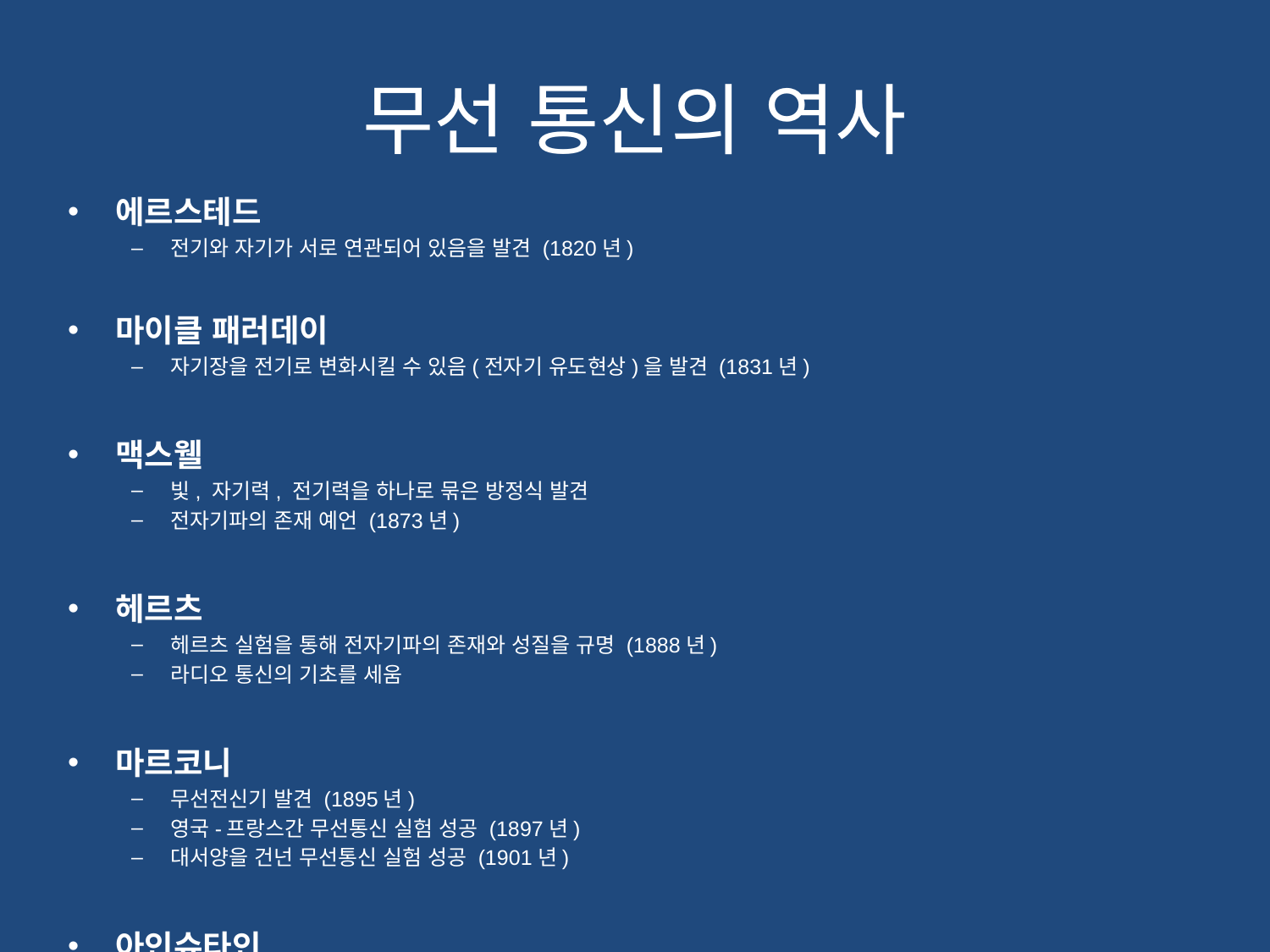

# 무선 통신의 역사
에르스테드
전기와 자기가 서로 연관되어 있음을 발견 (1820년)

마이클 패러데이
자기장을 전기로 변화시킬 수 있음(전자기 유도현상)을 발견 (1831년)

맥스웰
빛, 자기력, 전기력을 하나로 묶은 방정식 발견
전자기파의 존재 예언 (1873년)

헤르츠
헤르츠 실험을 통해 전자기파의 존재와 성질을 규명 (1888년)
라디오 통신의 기초를 세움

마르코니
무선전신기 발견 (1895년)
영국-프랑스간 무선통신 실험 성공 (1897년)
대서양을 건넌 무선통신 실험 성공 (1901년)

아인슈타인
상대성 이론을 통해 전기와 자기가 왜 서로 관련이 있는지를 이론적으로 설명 (1915년)